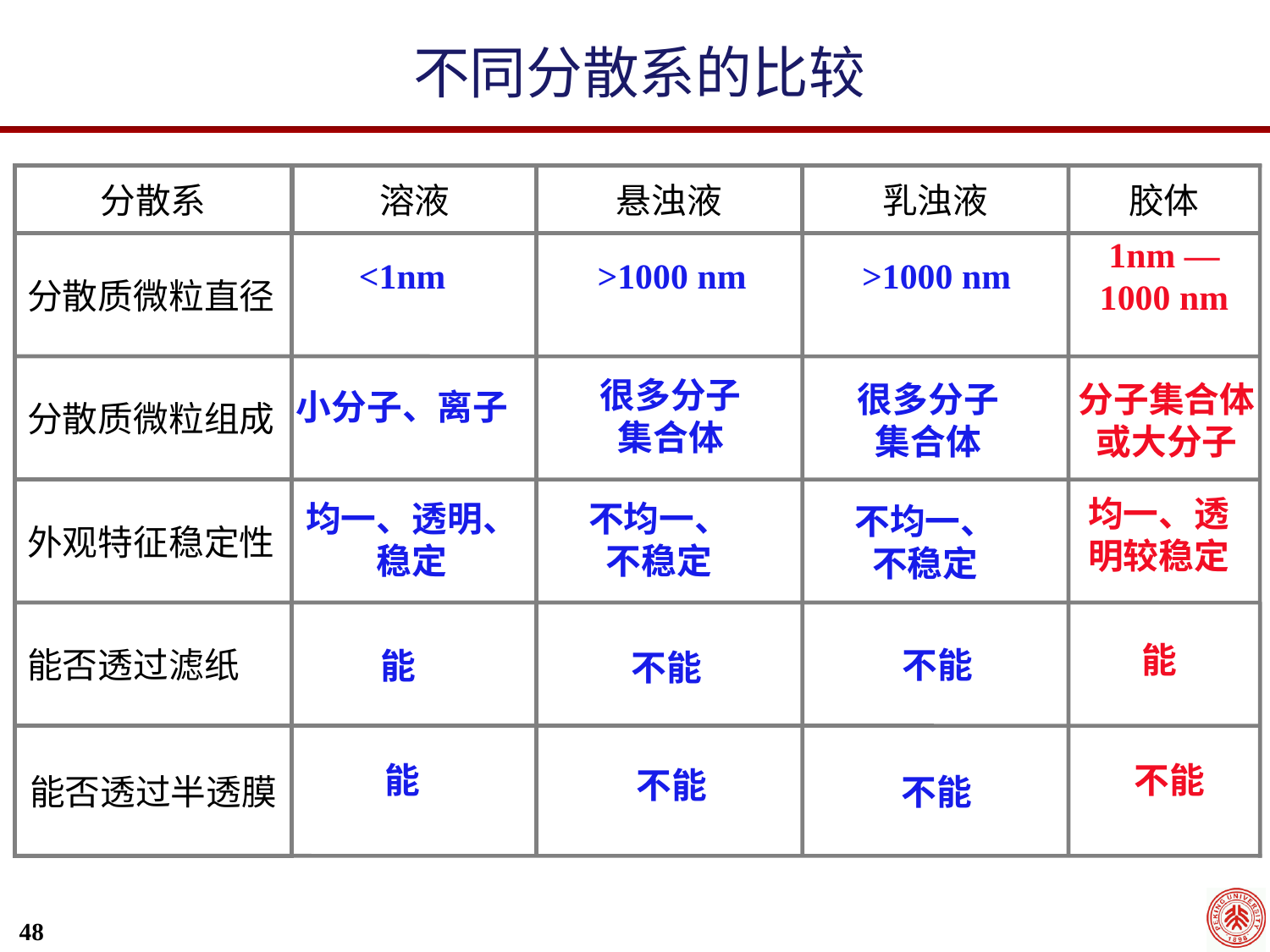

不同分散系的比较

分散系

溶液
悬浊液
乳浊液
胶体
分散质微粒直径
分散质微粒组成
外观特征稳定性
能否透过滤纸
能否透过半透膜
<1nm
>1000 nm
>1000 nm
1nm —1000 nm
小分子、离子
很多分子
集合体
分子集合体或大分子
很多分子
集合体
均一、透明较稳定
不均一、
不稳定
均一、透明、稳定
不均一、
不稳定
能
能
不能
不能
能
不能
不能
不能
48